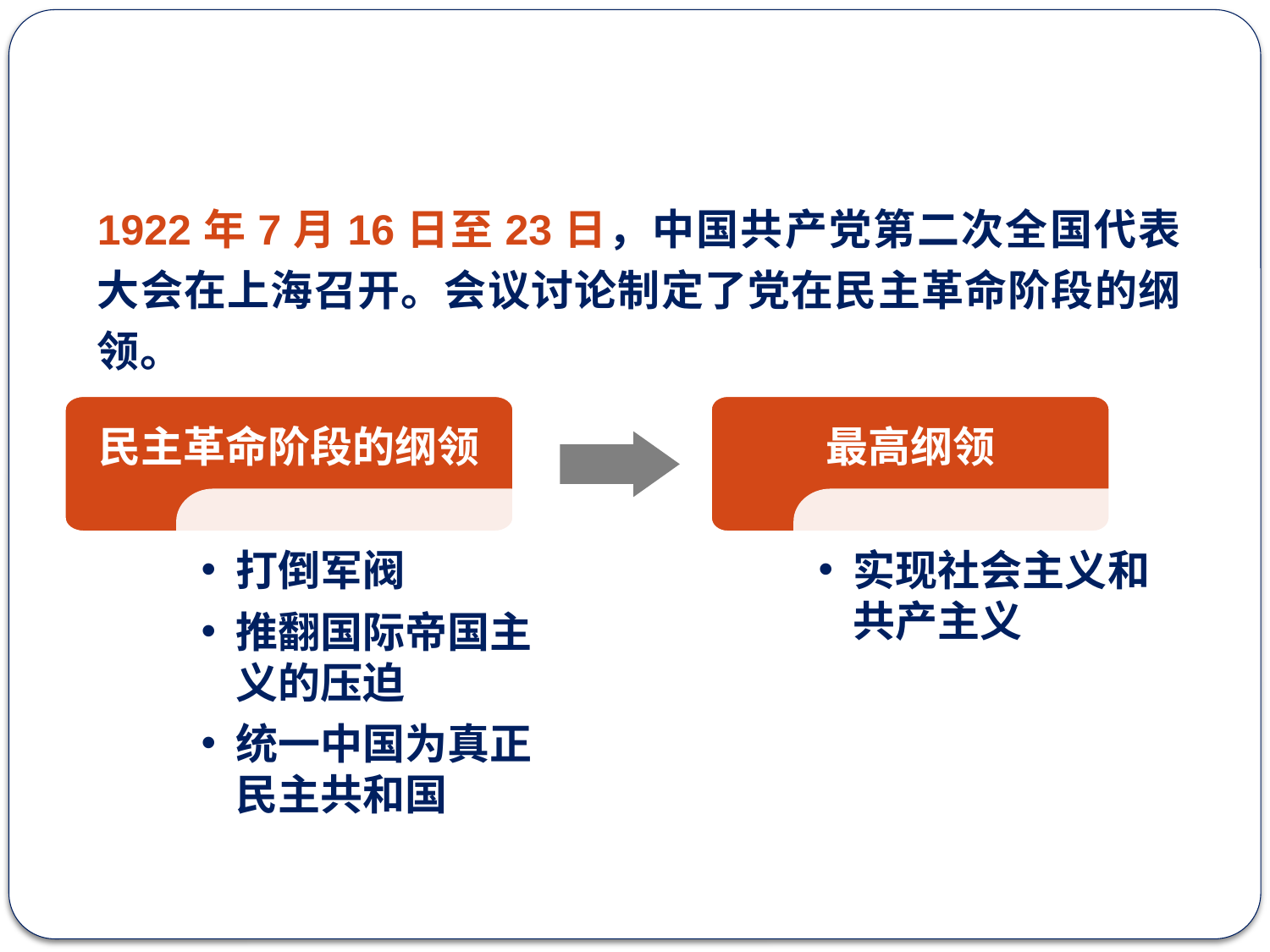

1922年7月16日至23日，中国共产党第二次全国代表大会在上海召开。会议讨论制定了党在民主革命阶段的纲领。
民主革命阶段的纲领
最高纲领

打倒军阀
推翻国际帝国主义的压迫
统一中国为真正民主共和国
实现社会主义和共产主义